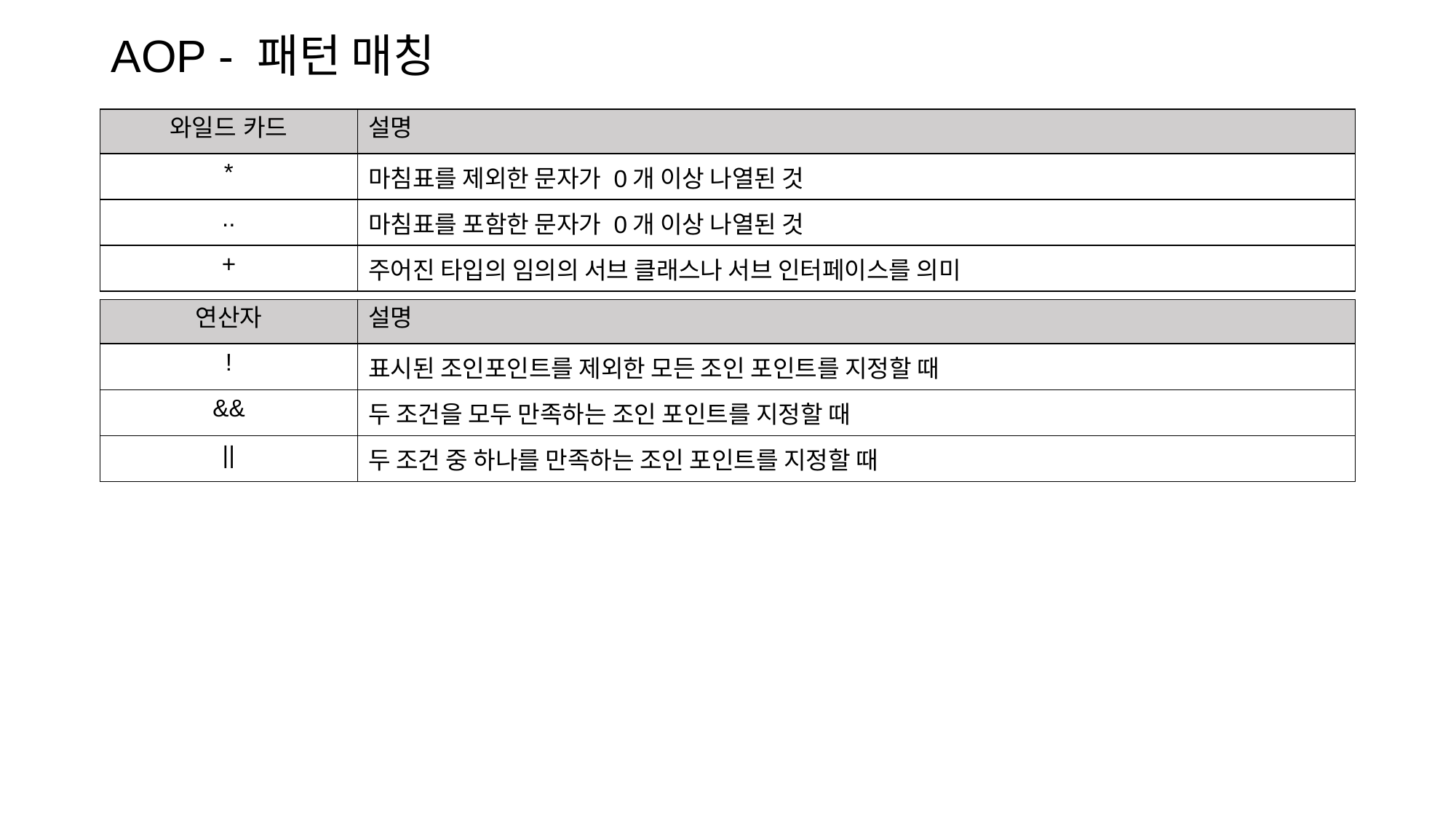

# AOP - 패턴 매칭
| 와일드 카드 | 설명 |
| --- | --- |
| \* | 마침표를 제외한 문자가 0개 이상 나열된 것 |
| .. | 마침표를 포함한 문자가 0개 이상 나열된 것 |
| + | 주어진 타입의 임의의 서브 클래스나 서브 인터페이스를 의미 |

| 연산자 | 설명 |
| --- | --- |
| ! | 표시된 조인포인트를 제외한 모든 조인 포인트를 지정할 때 |
| && | 두 조건을 모두 만족하는 조인 포인트를 지정할 때 |
| || | 두 조건 중 하나를 만족하는 조인 포인트를 지정할 때 |